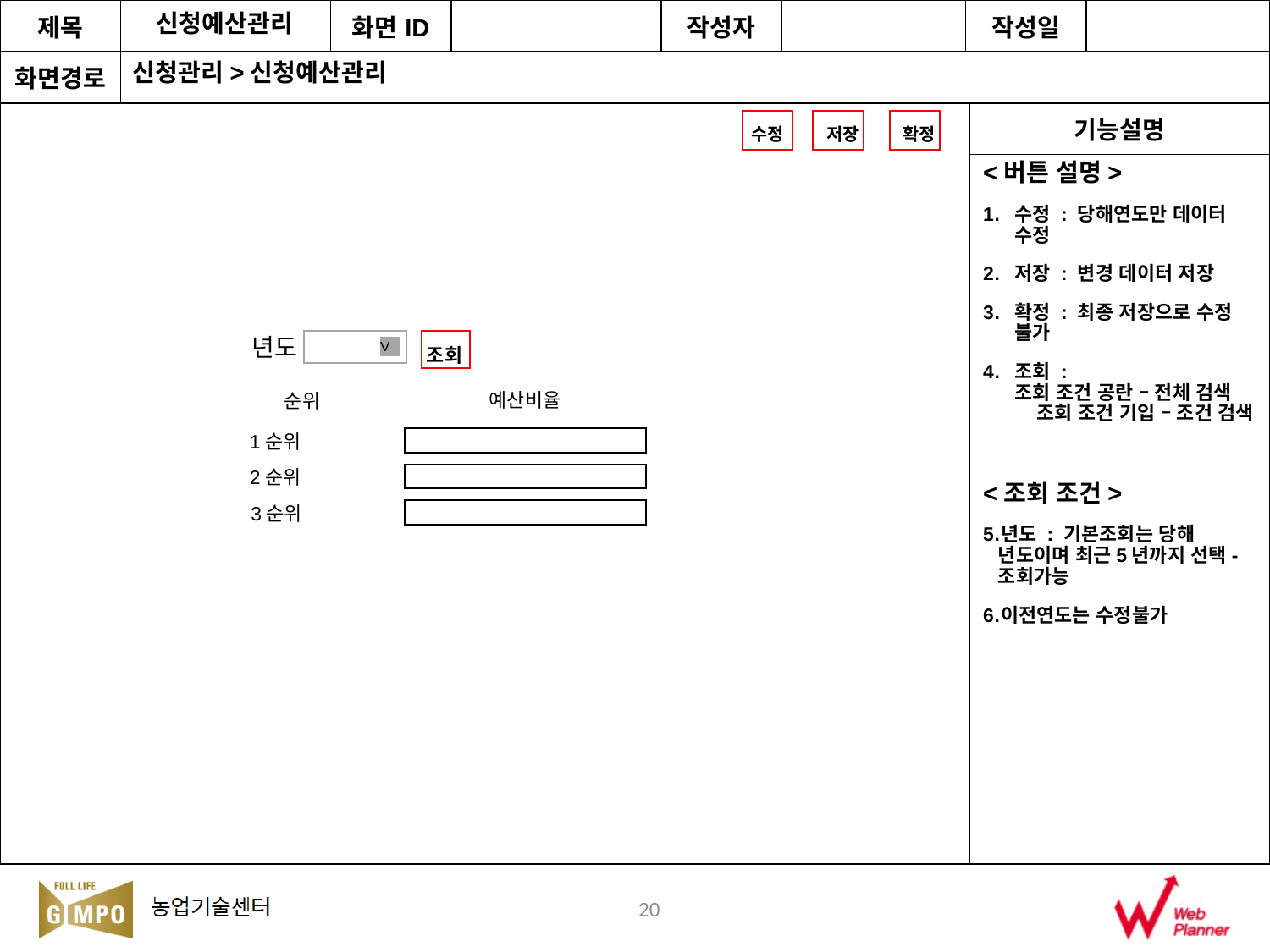

신청예산관리

신청관리>신청예산관리
수정
저장
확정

<버튼 설명>
수정 : 당해연도만 데이터 수정
저장 : 변경 데이터 저장
확정 : 최종 저장으로 수정 불가
조회 :                                   조회 조건 공란 – 전체 검색         조회 조건 기입 – 조건 검색

<조회 조건>
년도 : 기본조회는 당해 년도이며 최근5년까지 선택-조회가능
이전연도는 수정불가

조회

>

년도
예산비율
순위

1순위

2순위

3순위
20